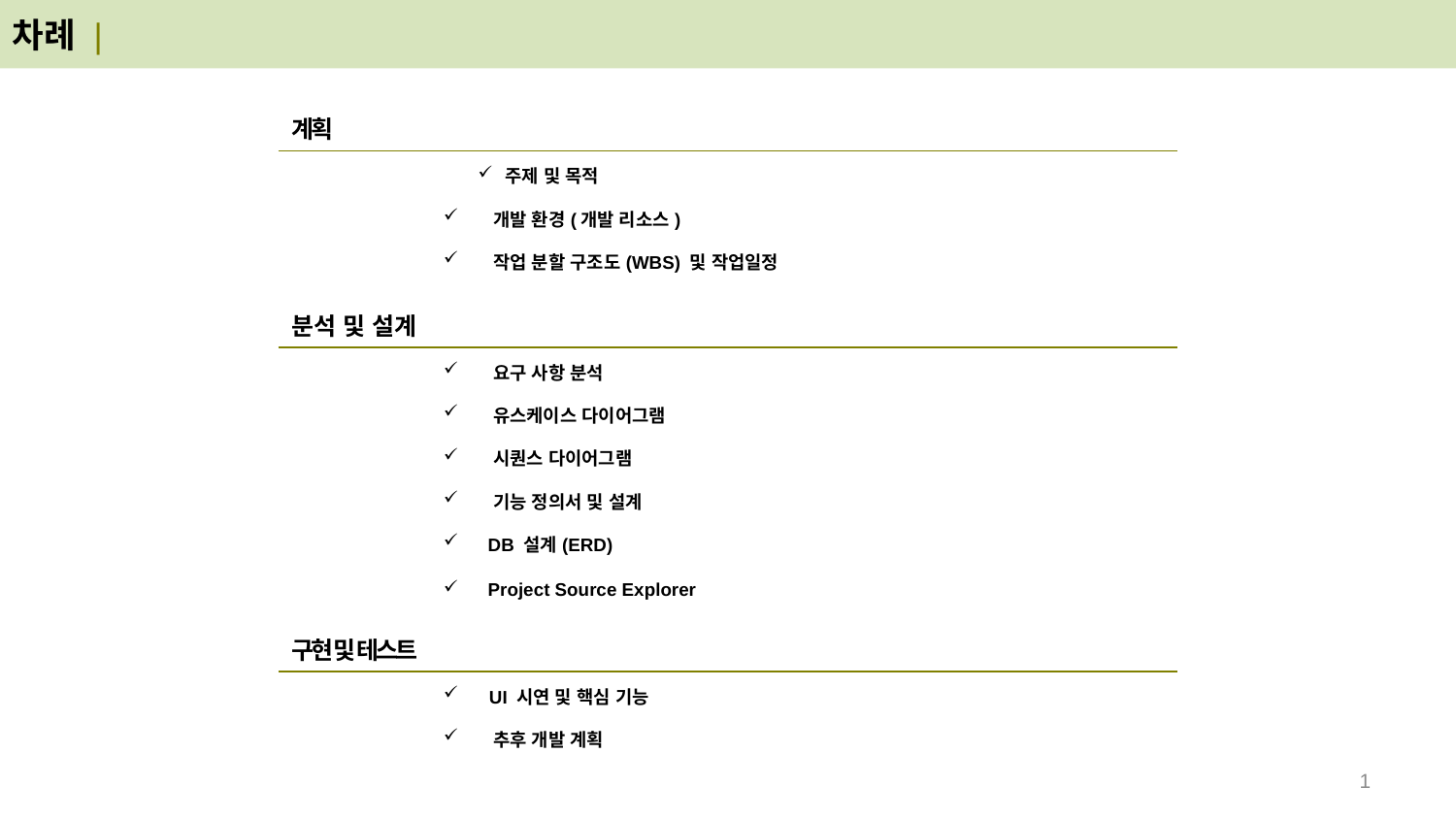

차례 |
기준선(좌)

| 계획 |
| --- |
| 주제 및 목적 |
| 개발 환경(개발 리소스) |
| 작업 분할 구조도(WBS) 및 작업일정 |
기준선(상)
| 분석 및 설계 |
| --- |
| 요구 사항 분석 |
| 유스케이스 다이어그램 |
| 시퀀스 다이어그램 |
| 기능 정의서 및 설계 |
| DB 설계(ERD) |
| Project Source Explorer |
| 구현 및 테스트 |
| --- |
| UI 시연 및 핵심 기능 |
| 추후 개발 계획 |
기준선(하)
1